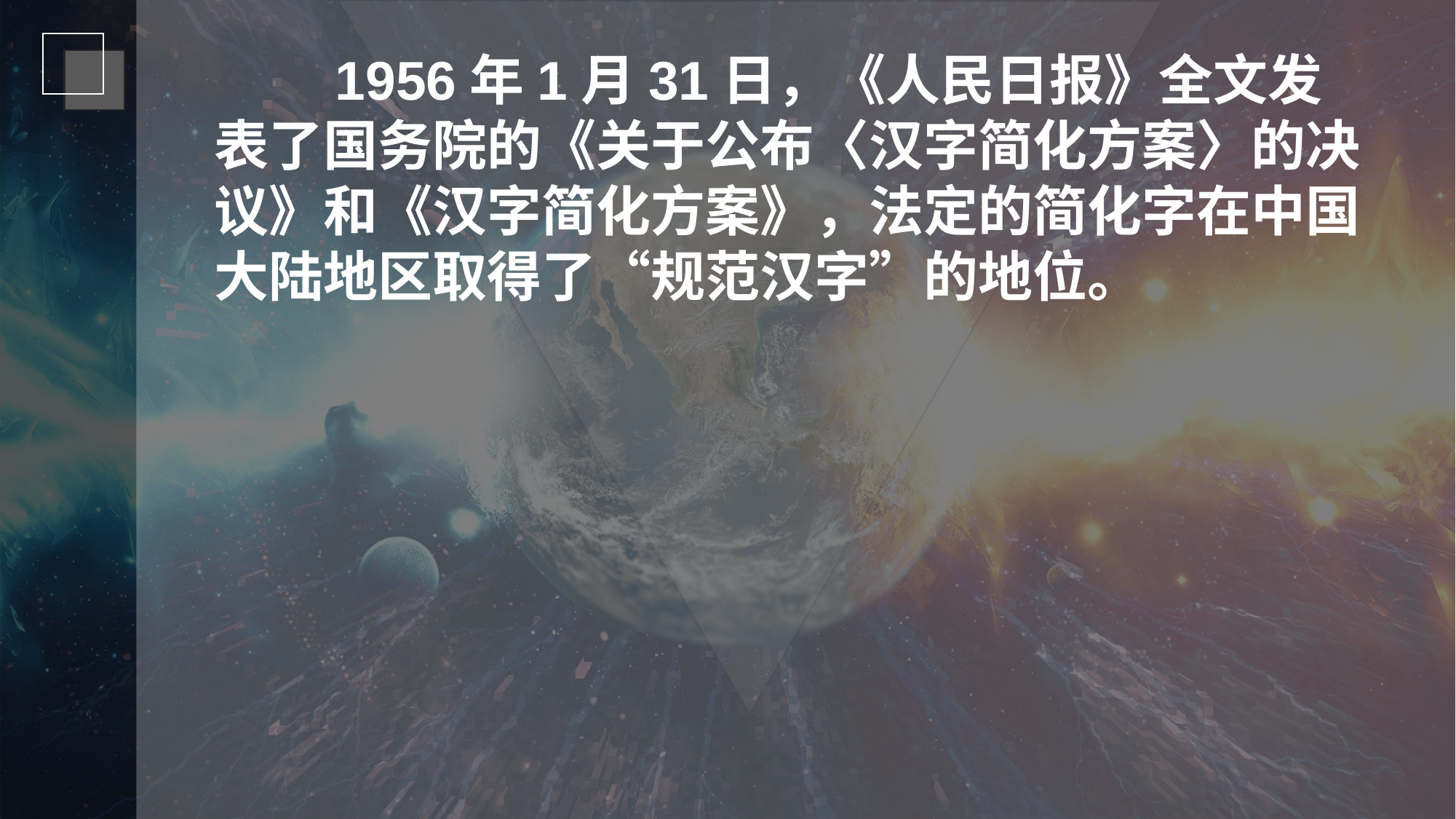

1956年1月31日，《人民日报》全文发表了国务院的《关于公布〈汉字简化方案〉的决议》和《汉字简化方案》，法定的简化字在中国大陆地区取得了“规范汉字”的地位。